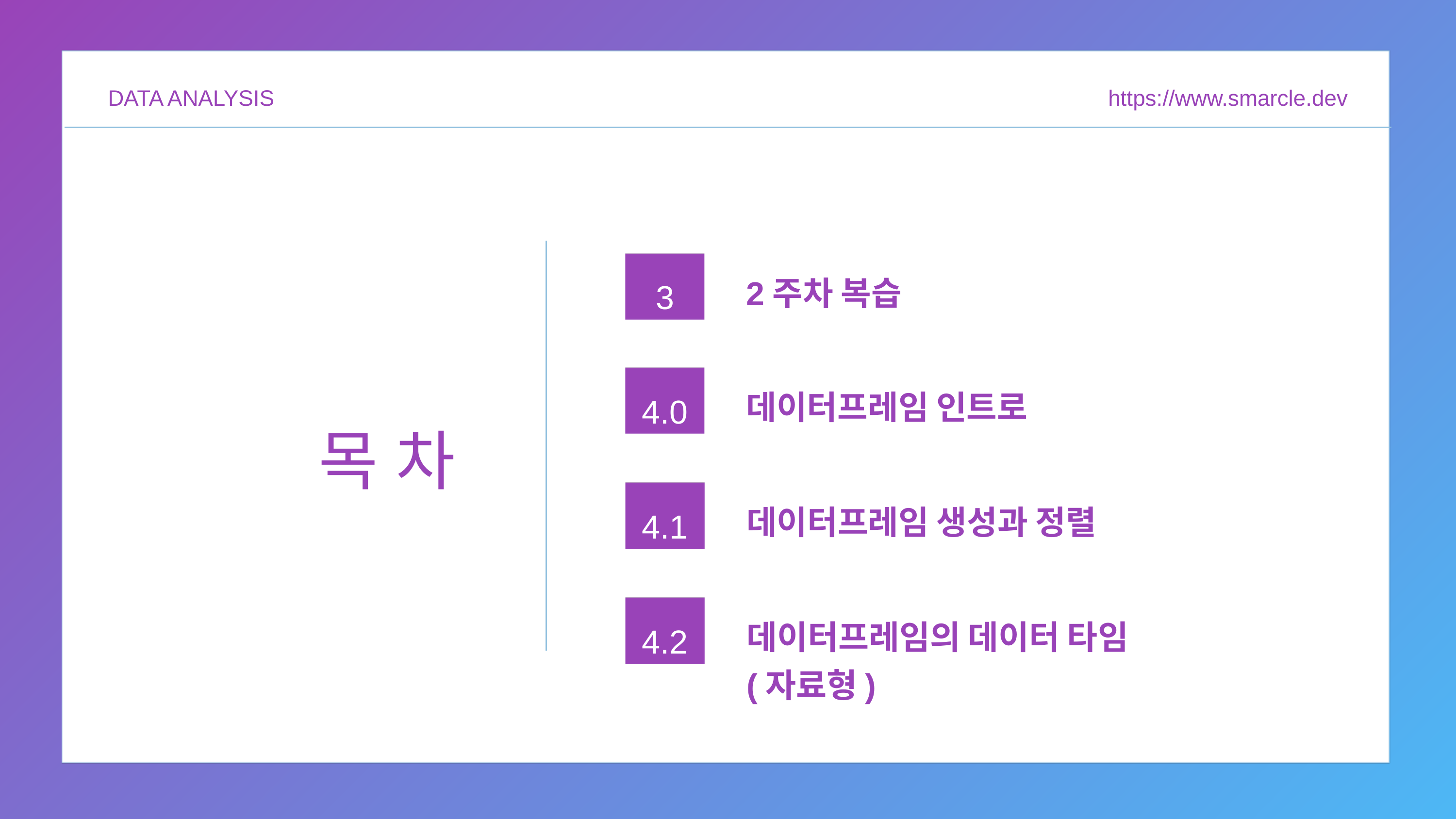

DATA ANALYSIS
https://www.smarcle.dev

2주차 복습
3

데이터프레임 인트로
4.0
목 차

데이터프레임 생성과 정렬

4.1

데이터프레임의 데이터 타임
(자료형)
4.2